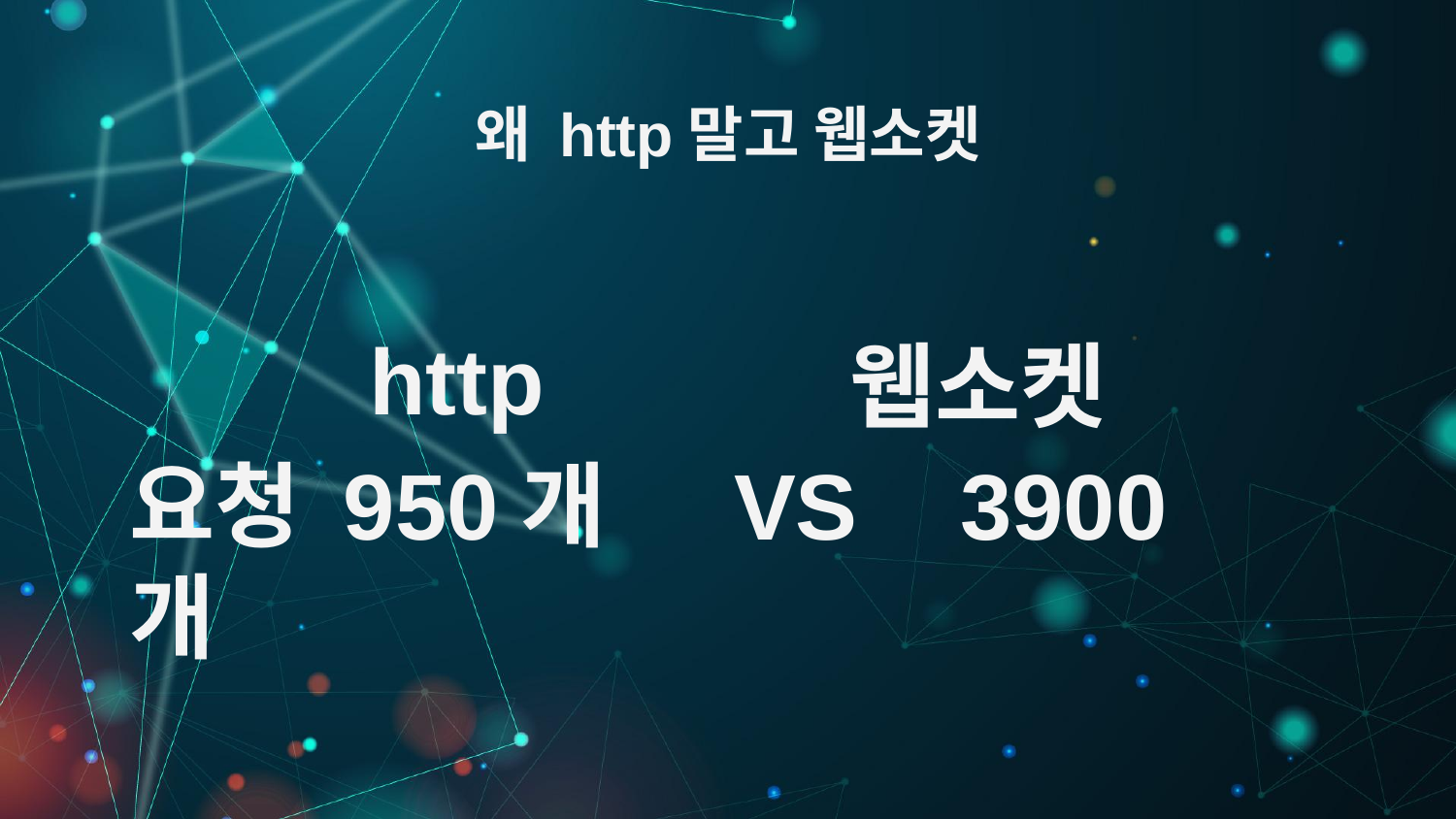

# 왜 http말고 웹소켓
http
웹소켓
요청 950개     VS    3900개